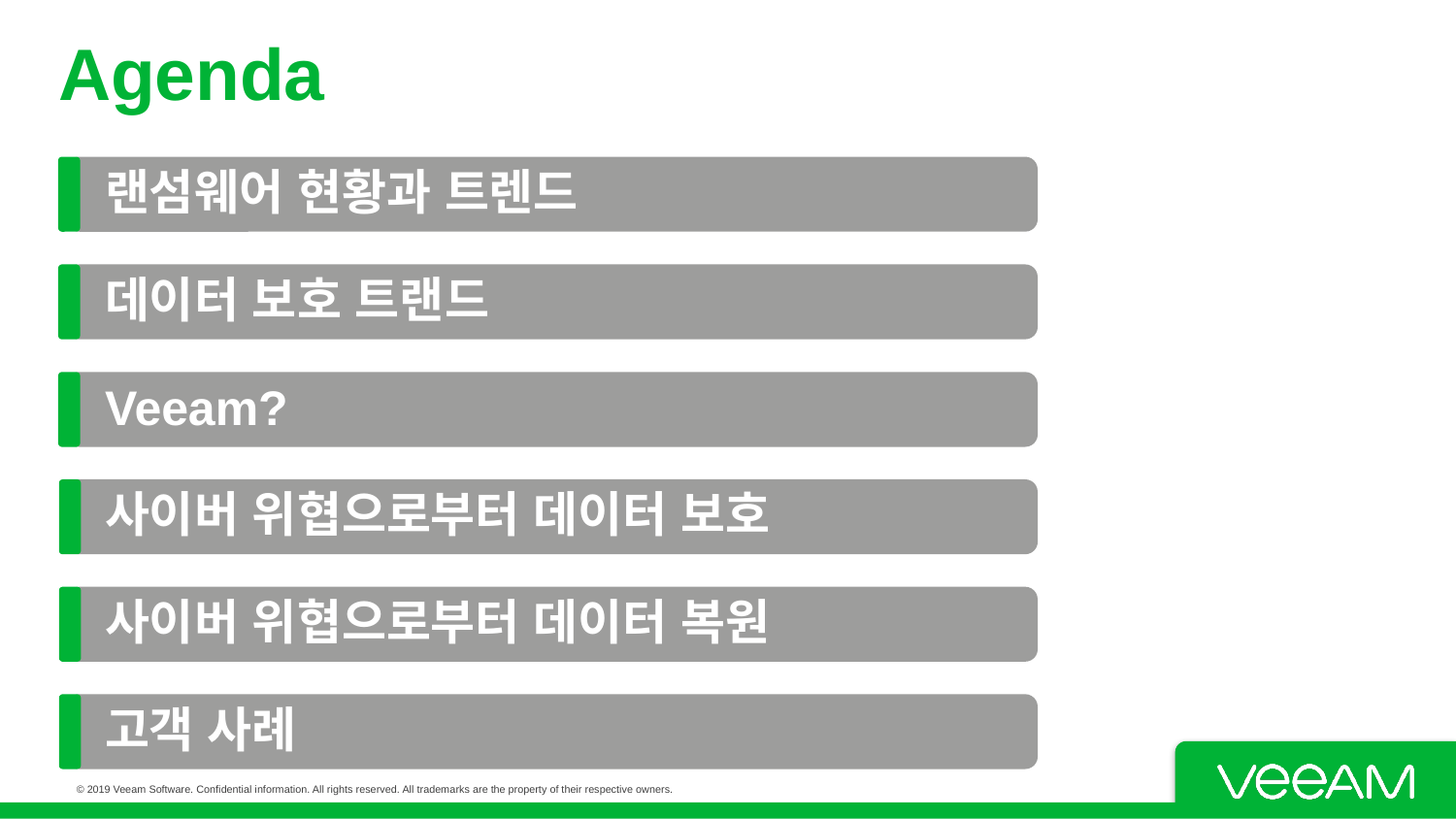

# Agenda

랜섬웨어 현황과 트렌드

데이터 보호 트랜드

Veeam?

사이버 위협으로부터 데이터 보호

사이버 위협으로부터 데이터 복원

고객 사례